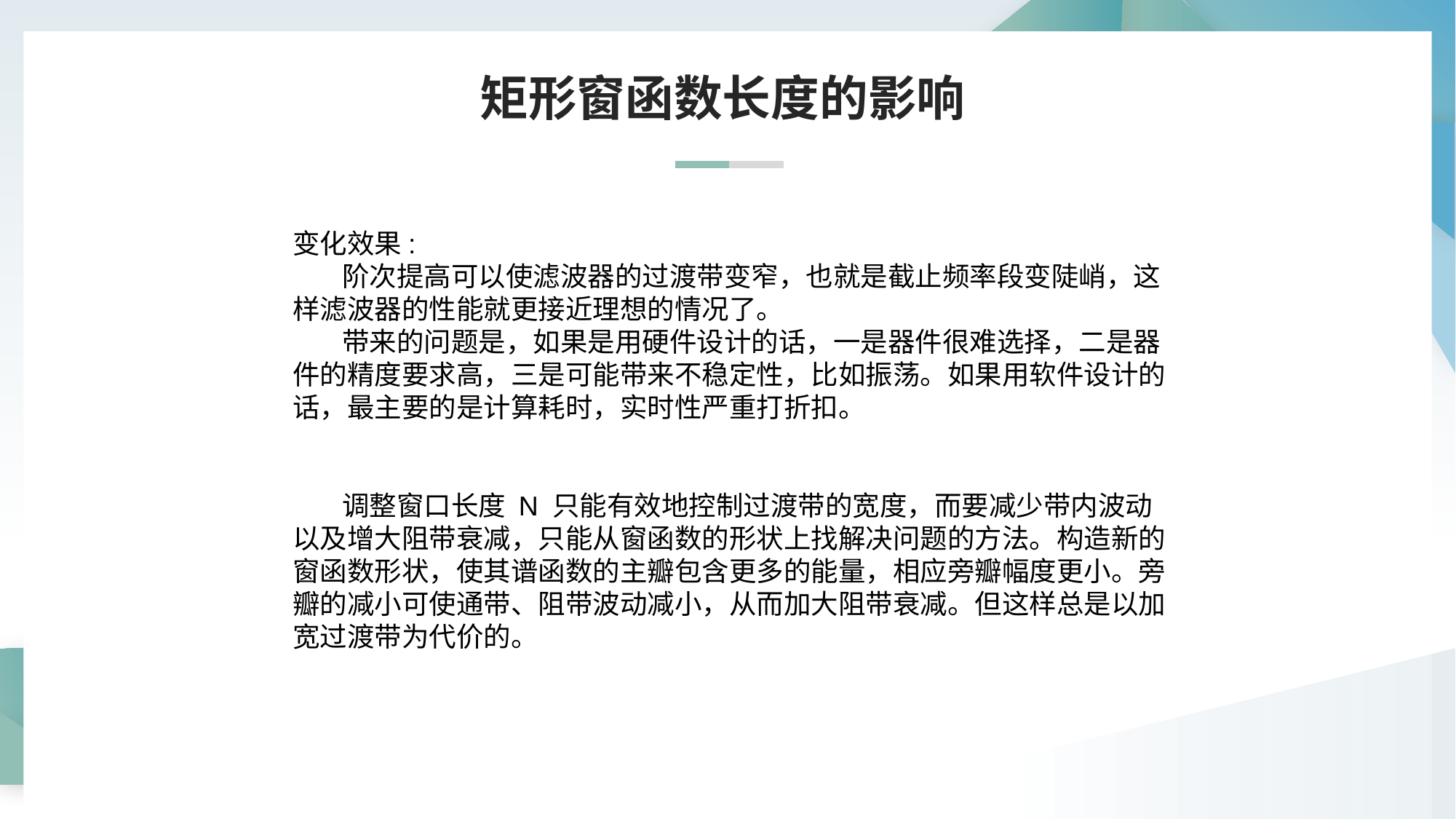

矩形窗函数长度的影响
变化效果:
       阶次提高可以使滤波器的过渡带变窄，也就是截止频率段变陡峭，这样滤波器的性能就更接近理想的情况了。
       带来的问题是，如果是用硬件设计的话，一是器件很难选择，二是器件的精度要求高，三是可能带来不稳定性，比如振荡。如果用软件设计的话，最主要的是计算耗时，实时性严重打折扣。

       调整窗口长度 N 只能有效地控制过渡带的宽度，而要减少带内波动以及增大阻带衰减，只能从窗函数的形状上找解决问题的方法。构造新的窗函数形状，使其谱函数的主瓣包含更多的能量，相应旁瓣幅度更小。旁瓣的减小可使通带、阻带波动减小，从而加大阻带衰减。但这样总是以加宽过渡带为代价的。